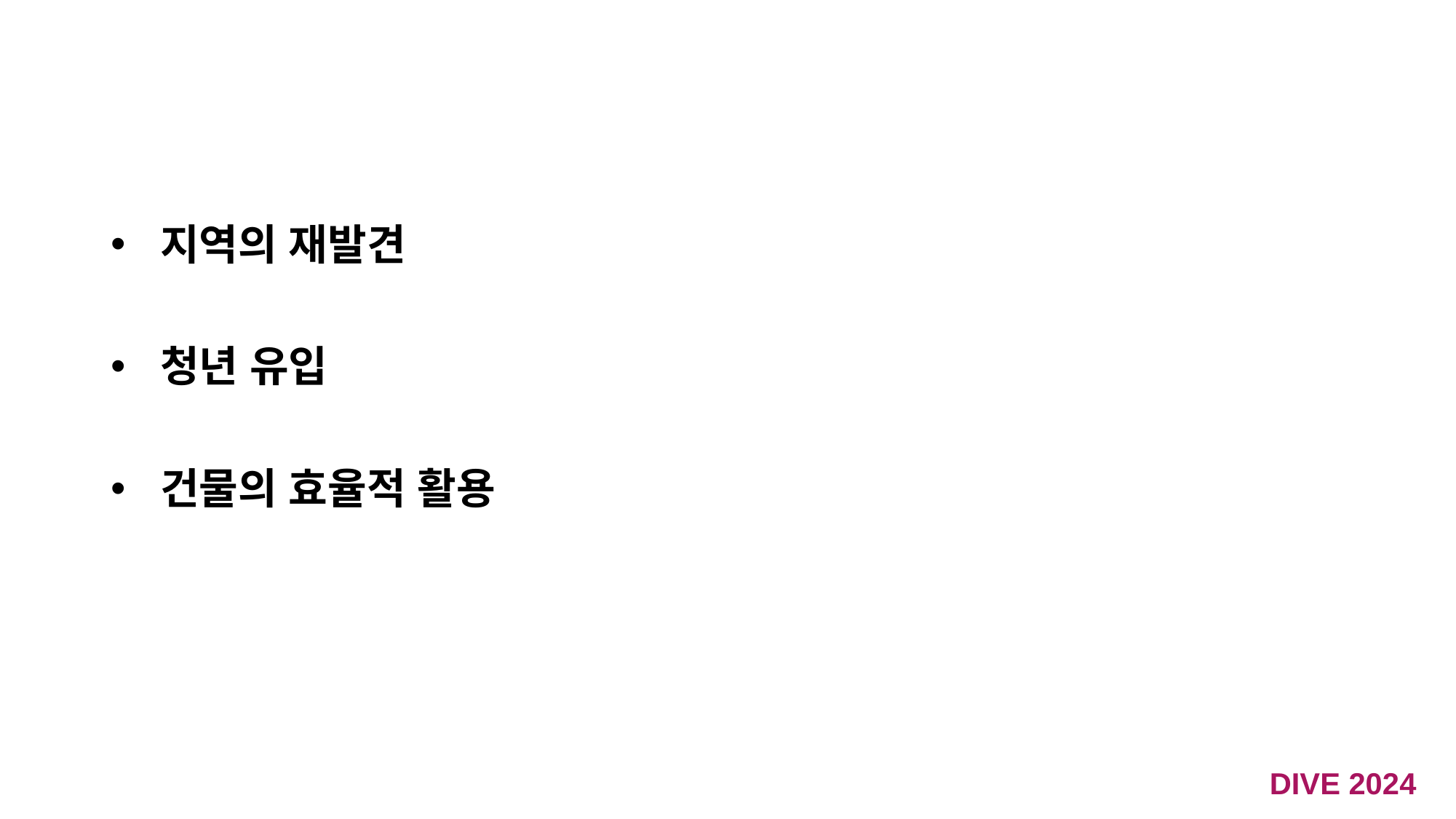

#
 지역의 재발견

 청년 유입

 건물의 효율적 활용